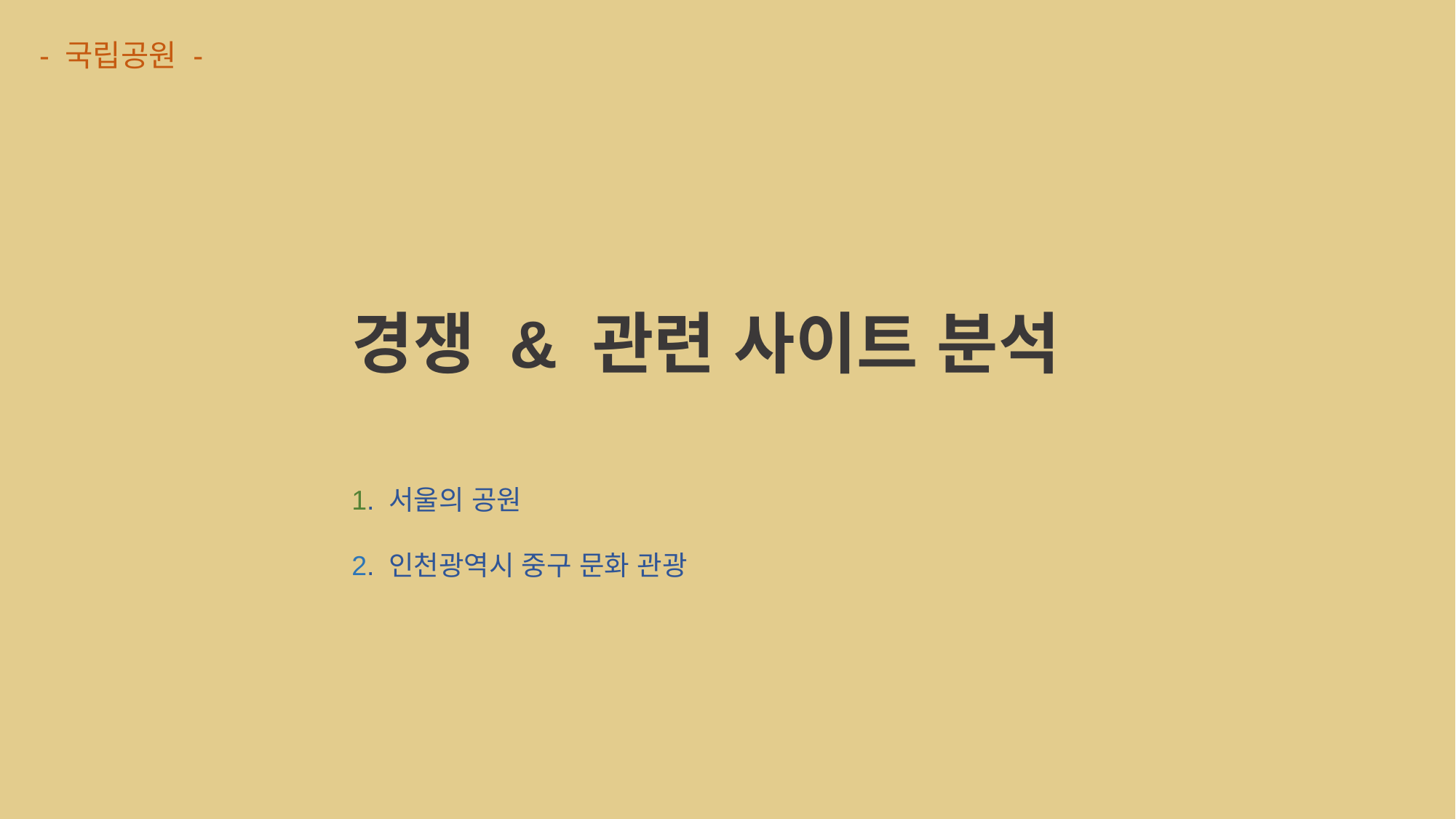

- 국립공원 -
# 경쟁 & 관련 사이트 분석
1. 서울의 공원

2. 인천광역시 중구 문화 관광